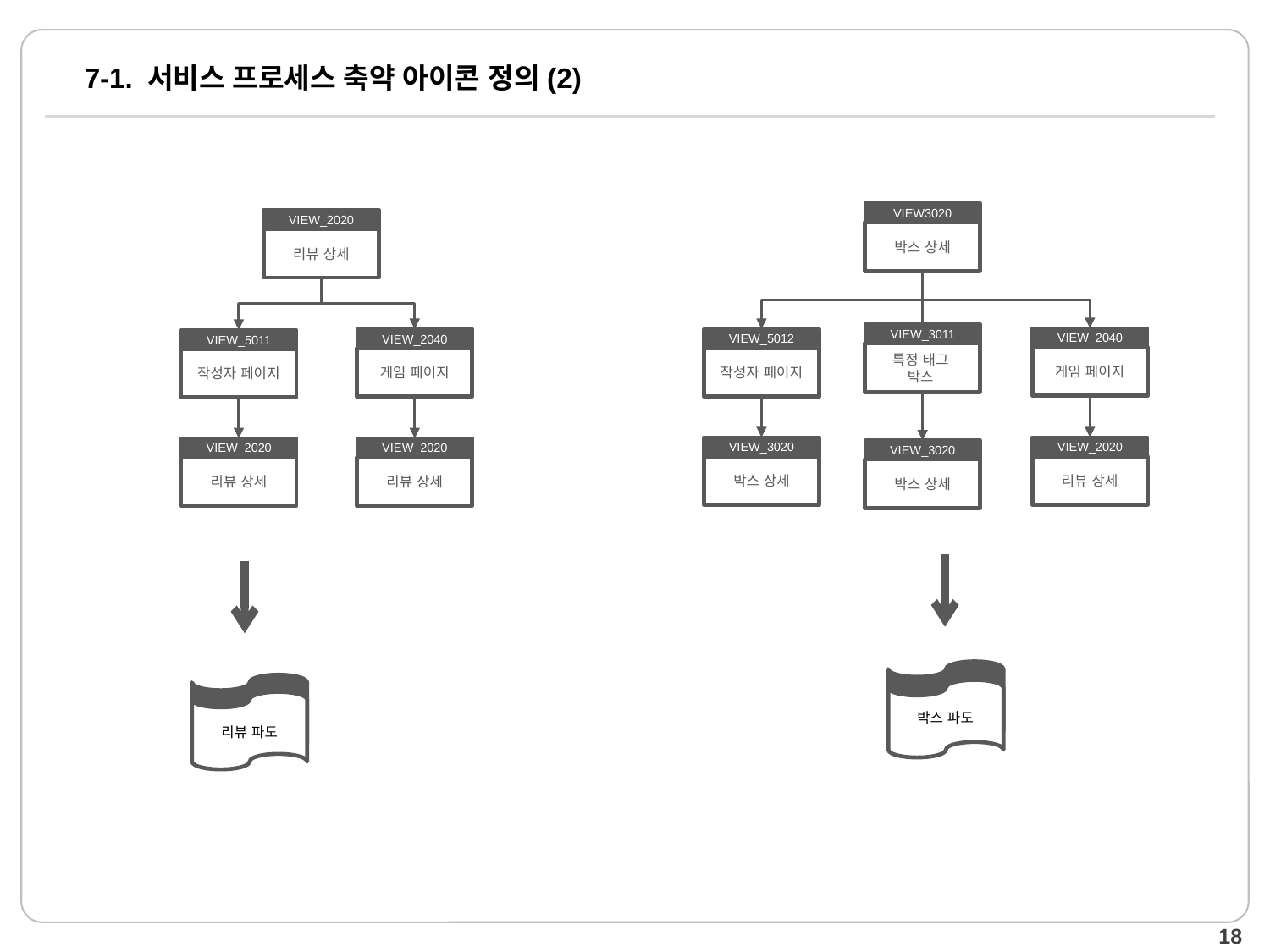

# 7-1. 서비스 프로세스 축약 아이콘 정의(2)
VIEW3020
VIEW_2020
리뷰 상세
VIEW_2040
VIEW_5011
게임 페이지
작성자 페이지
VIEW_2020
VIEW_2020
리뷰 상세
리뷰 상세
박스 상세
VIEW_3011
특정 태그
박스
VIEW_2040
VIEW_5012
게임 페이지
작성자 페이지
VIEW_3020
VIEW_2020
VIEW_3020
박스 상세
리뷰 상세
박스 상세

리뷰 파도

박스 파도
18